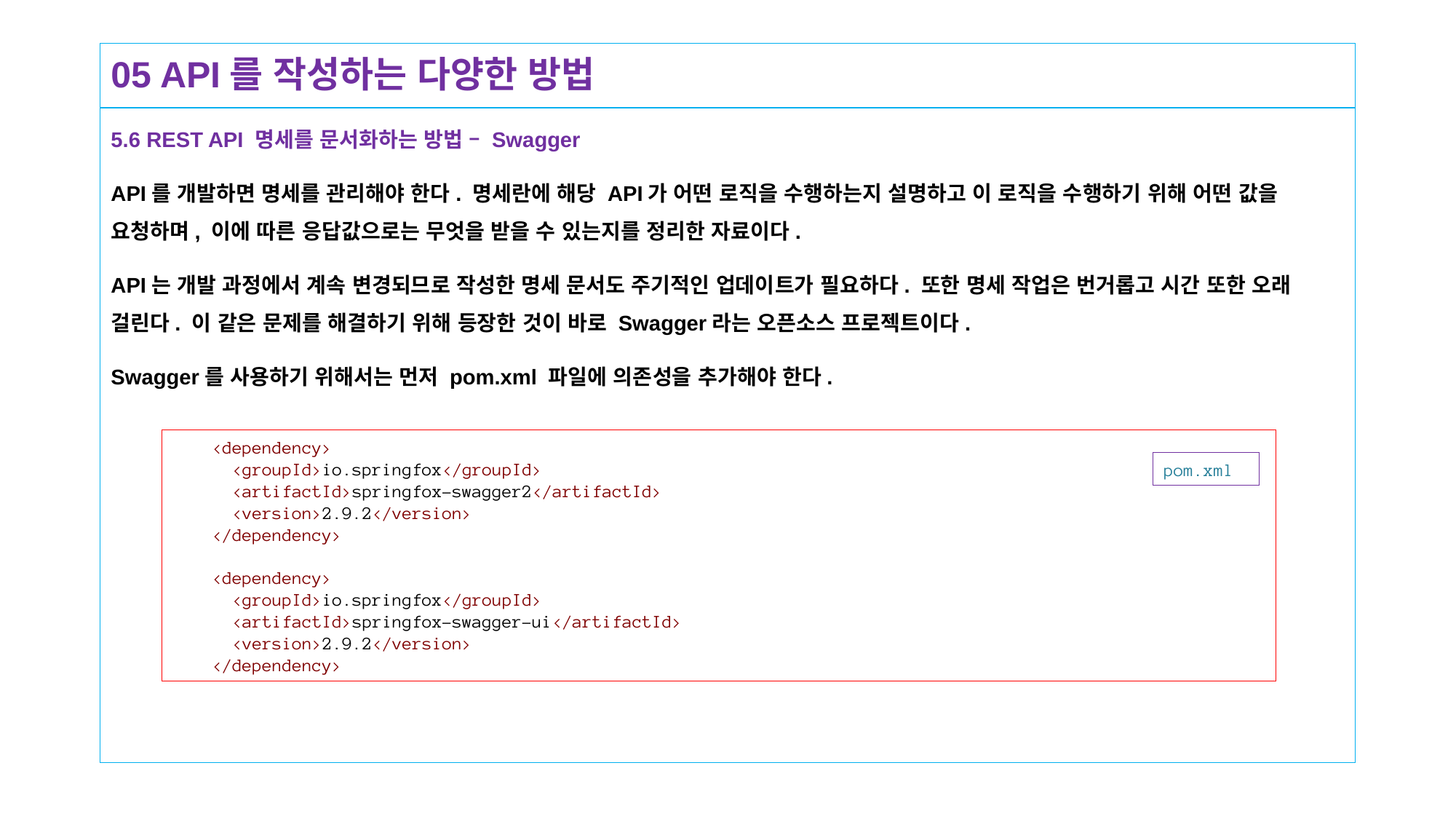

# 05 API를 작성하는 다양한 방법
5.6 REST API 명세를 문서화하는 방법 – Swagger
API를 개발하면 명세를 관리해야 한다. 명세란에 해당 API가 어떤 로직을 수행하는지 설명하고 이 로직을 수행하기 위해 어떤 값을 요청하며, 이에 따른 응답값으로는 무엇을 받을 수 있는지를 정리한 자료이다.
API는 개발 과정에서 계속 변경되므로 작성한 명세 문서도 주기적인 업데이트가 필요하다. 또한 명세 작업은 번거롭고 시간 또한 오래 걸린다. 이 같은 문제를 해결하기 위해 등장한 것이 바로 Swagger라는 오픈소스 프로젝트이다.
Swagger를 사용하기 위해서는 먼저 pom.xml 파일에 의존성을 추가해야 한다.

    <dependency>
      <groupId>io.springfox</groupId>
      <artifactId>springfox-swagger2</artifactId>
      <version>2.9.2</version>
    </dependency>
    <dependency>
      <groupId>io.springfox</groupId>
      <artifactId>springfox-swagger-ui</artifactId>
      <version>2.9.2</version>
    </dependency>
pom.xml